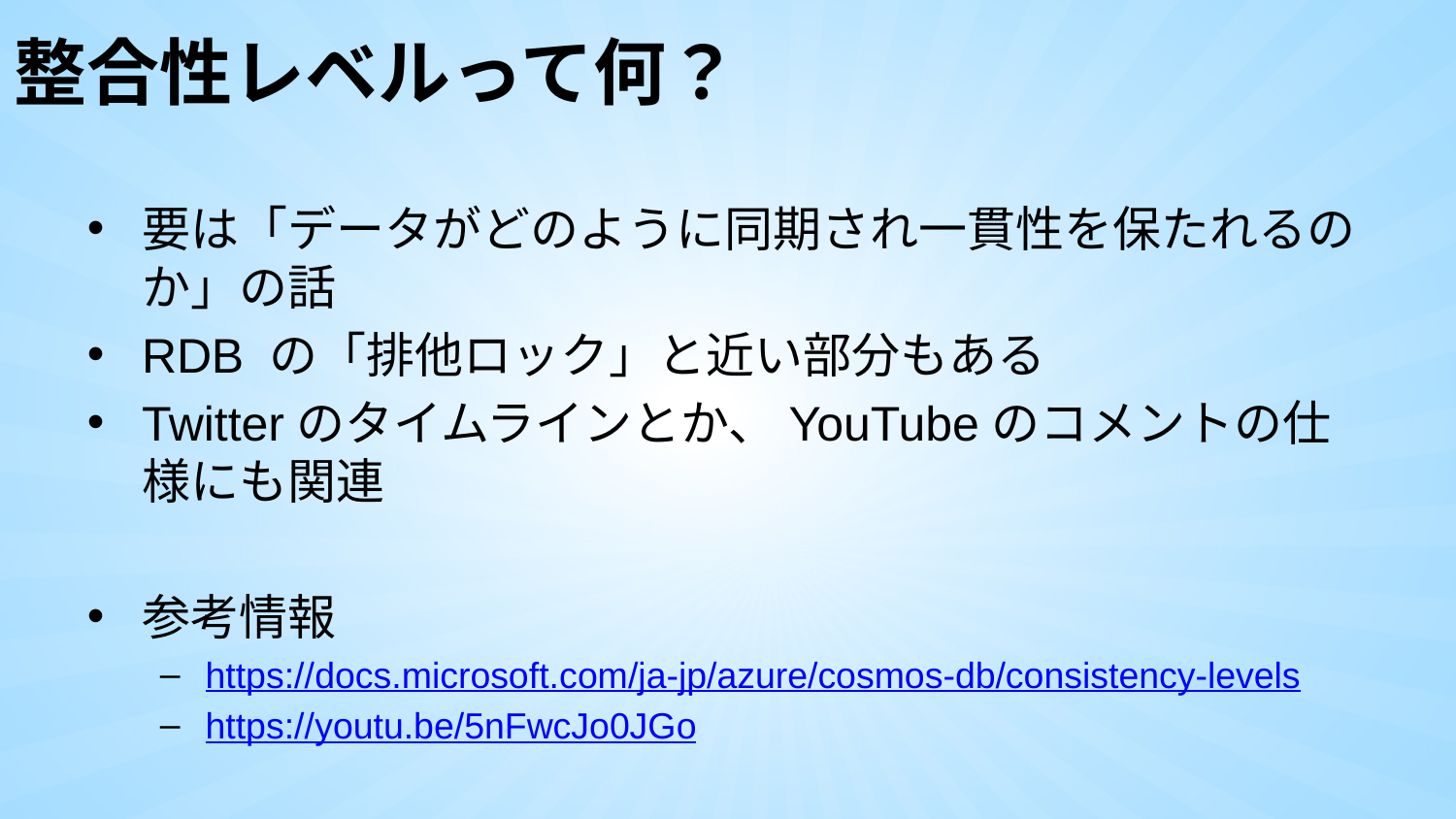

# 整合性レベルって何？
要は「データがどのように同期され一貫性を保たれるのか」の話
RDB の「排他ロック」と近い部分もある
Twitterのタイムラインとか、YouTubeのコメントの仕様にも関連

参考情報
https://docs.microsoft.com/ja-jp/azure/cosmos-db/consistency-levels
https://youtu.be/5nFwcJo0JGo